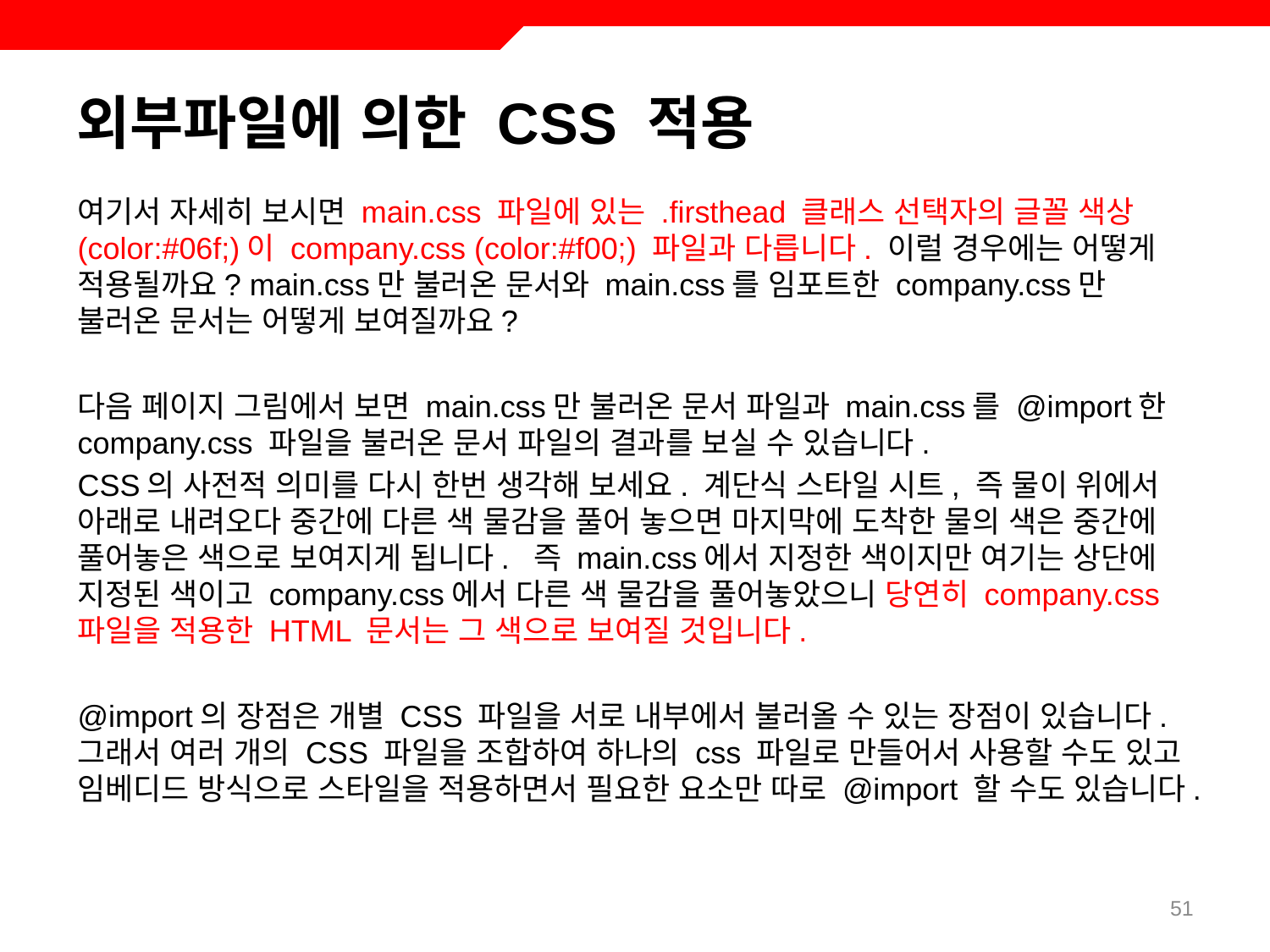

# 외부파일에 의한 CSS 적용
여기서 자세히 보시면 main.css 파일에 있는 .firsthead 클래스 선택자의 글꼴 색상 (color:#06f;)이 company.css (color:#f00;) 파일과 다릅니다. 이럴 경우에는 어떻게 적용될까요? main.css만 불러온 문서와 main.css를 임포트한 company.css만 불러온 문서는 어떻게 보여질까요?

다음 페이지 그림에서 보면 main.css만 불러온 문서 파일과 main.css를 @import한 company.css 파일을 불러온 문서 파일의 결과를 보실 수 있습니다.
CSS의 사전적 의미를 다시 한번 생각해 보세요. 계단식 스타일 시트, 즉 물이 위에서 아래로 내려오다 중간에 다른 색 물감을 풀어 놓으면 마지막에 도착한 물의 색은 중간에 풀어놓은 색으로 보여지게 됩니다.  즉 main.css에서 지정한 색이지만 여기는 상단에 지정된 색이고 company.css에서 다른 색 물감을 풀어놓았으니 당연히 company.css 파일을 적용한 HTML 문서는 그 색으로 보여질 것입니다.

@import의 장점은 개별 CSS 파일을 서로 내부에서 불러올 수 있는 장점이 있습니다. 그래서 여러 개의 CSS 파일을 조합하여 하나의 css 파일로 만들어서 사용할 수도 있고 임베디드 방식으로 스타일을 적용하면서 필요한 요소만 따로 @import 할 수도 있습니다.

51